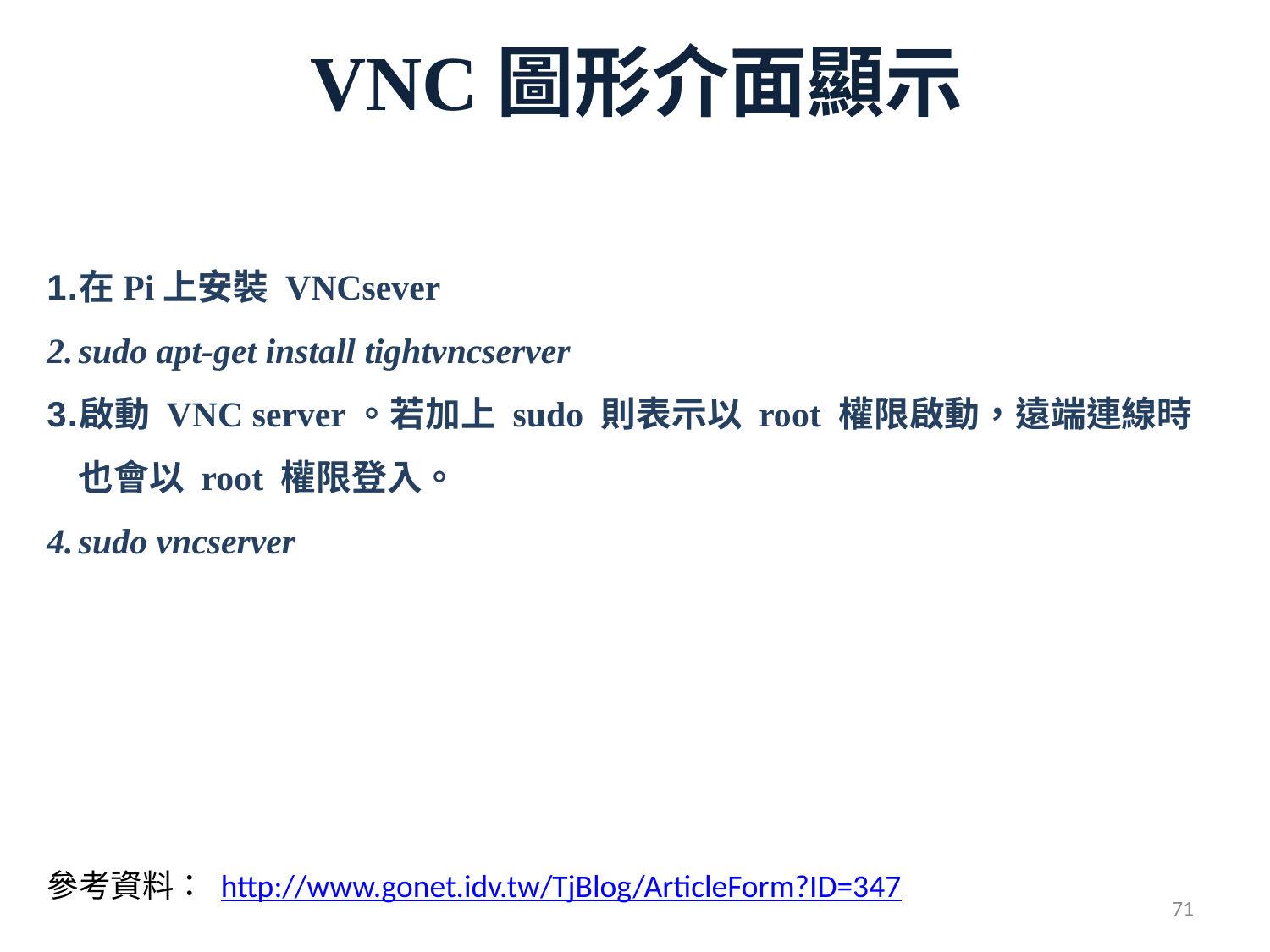

# VNC圖形介面顯示
在Pi上安裝 VNCsever
sudo apt-get install tightvncserver
啟動 VNC server。若加上 sudo 則表示以 root 權限啟動，遠端連線時也會以 root 權限登入。
sudo vncserver
參考資料： http://www.gonet.idv.tw/TjBlog/ArticleForm?ID=347

71